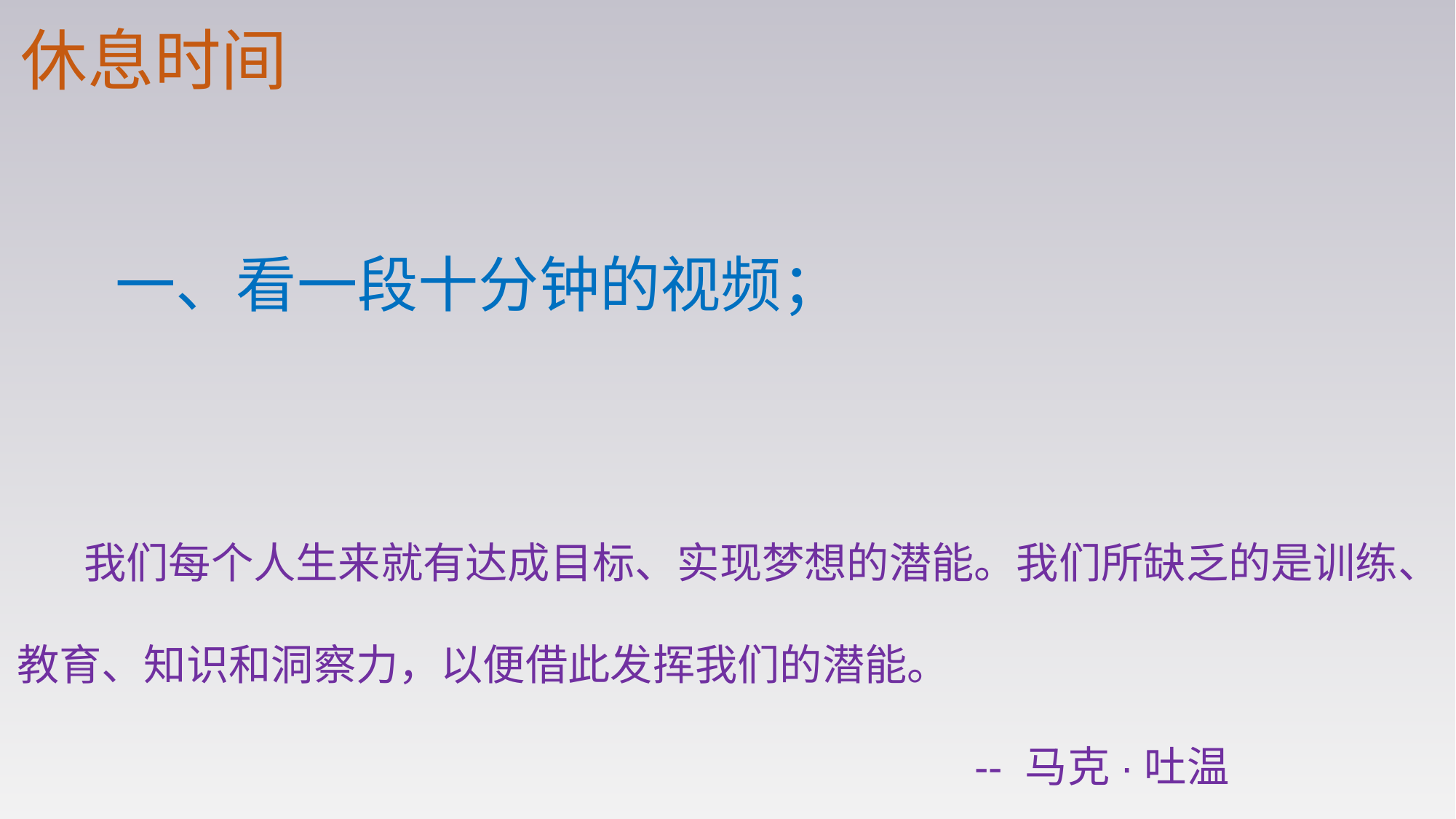

休息时间
一、看一段十分钟的视频；
      我们每个人生来就有达成目标、实现梦想的潜能。我们所缺乏的是训练、教育、知识和洞察力，以便借此发挥我们的潜能。
                                                                                 -- 马克·吐温